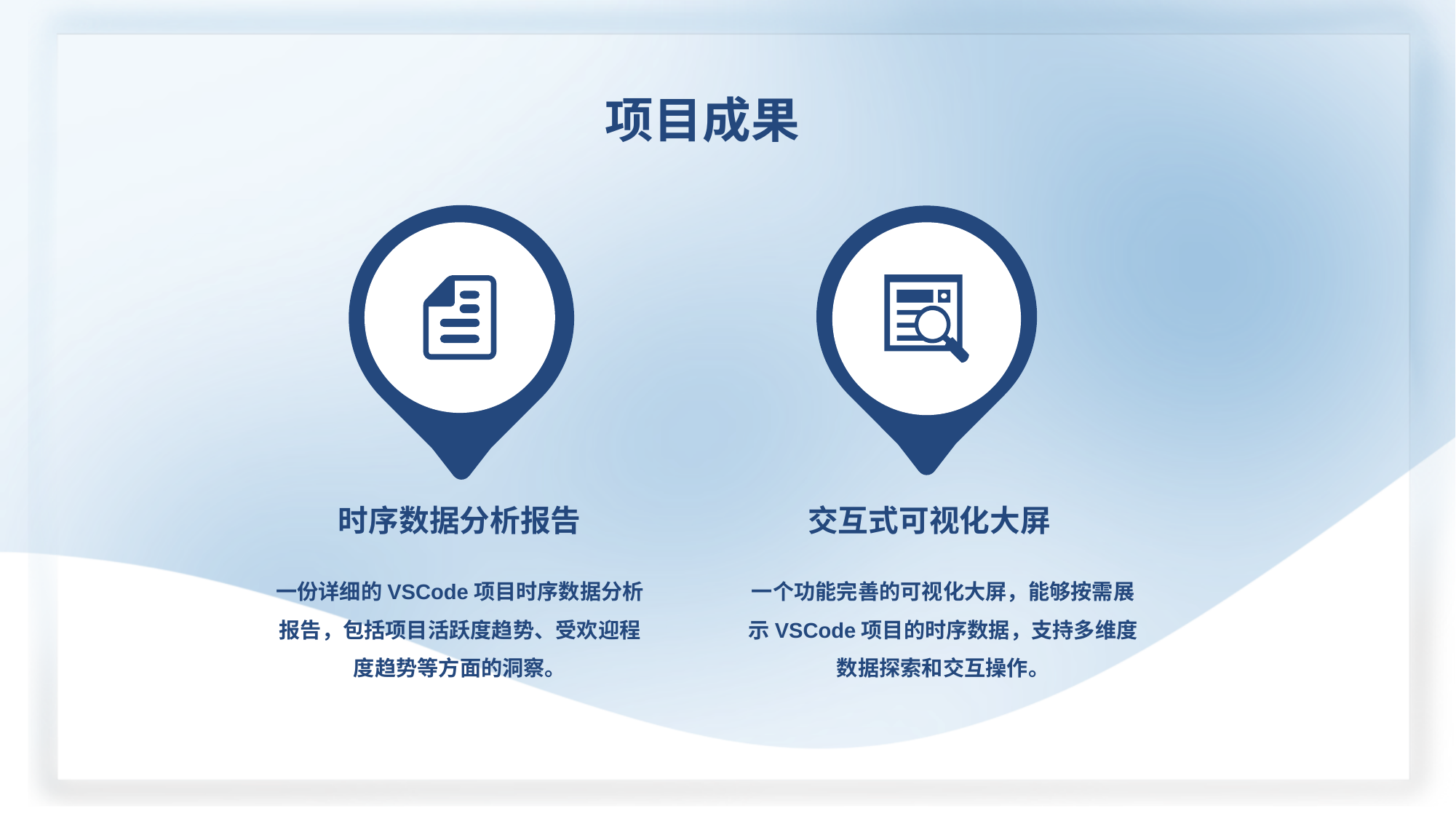

项目成果

交互式可视化大屏
时序数据分析报告
一个功能完善的可视化大屏，能够按需展示VSCode项目的时序数据，支持多维度数据探索和交互操作。
一份详细的VSCode项目时序数据分析报告，包括项目活跃度趋势、受欢迎程度趋势等方面的洞察。